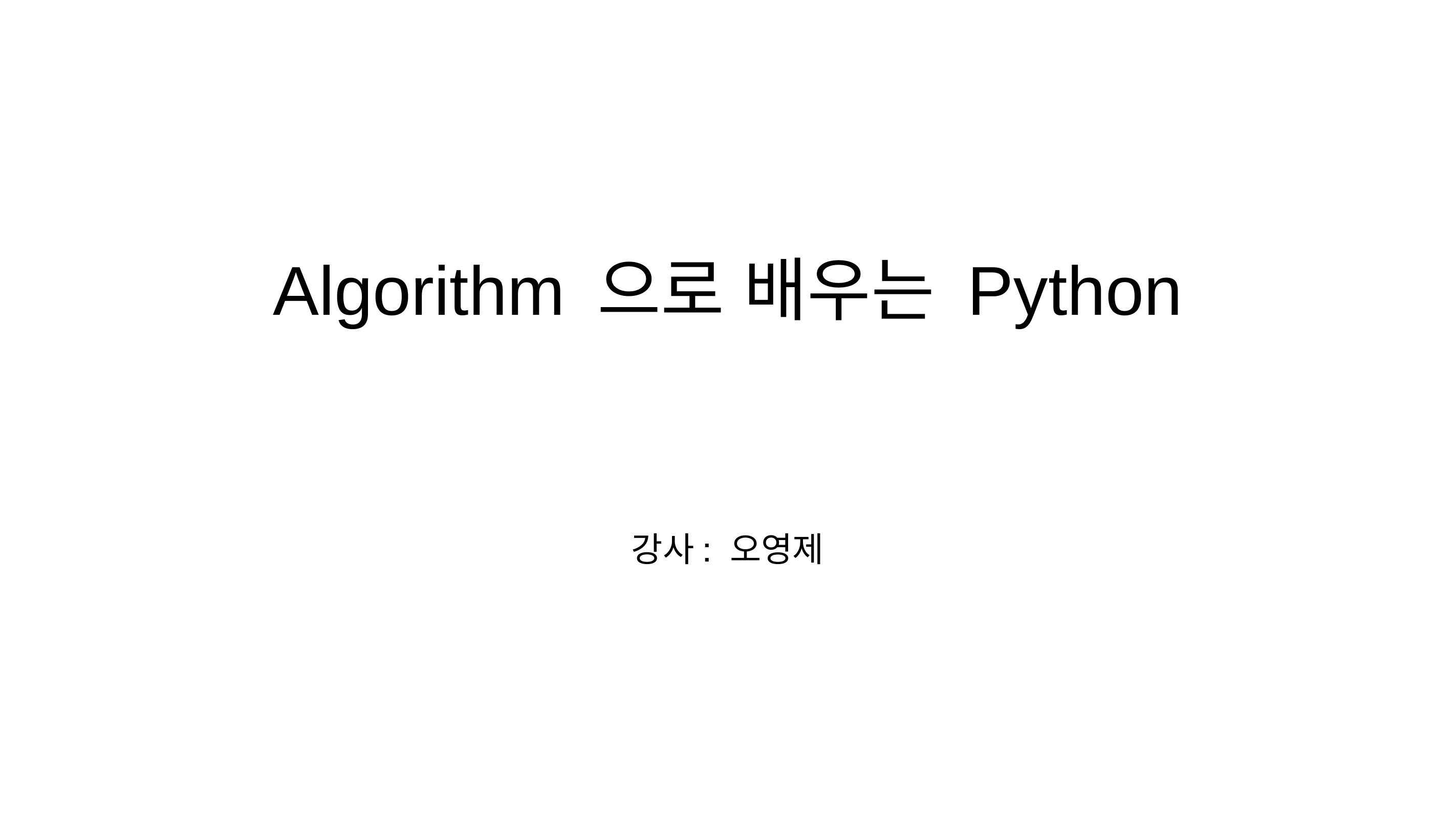

# Algorithm 으로 배우는 Python
강사: 오영제